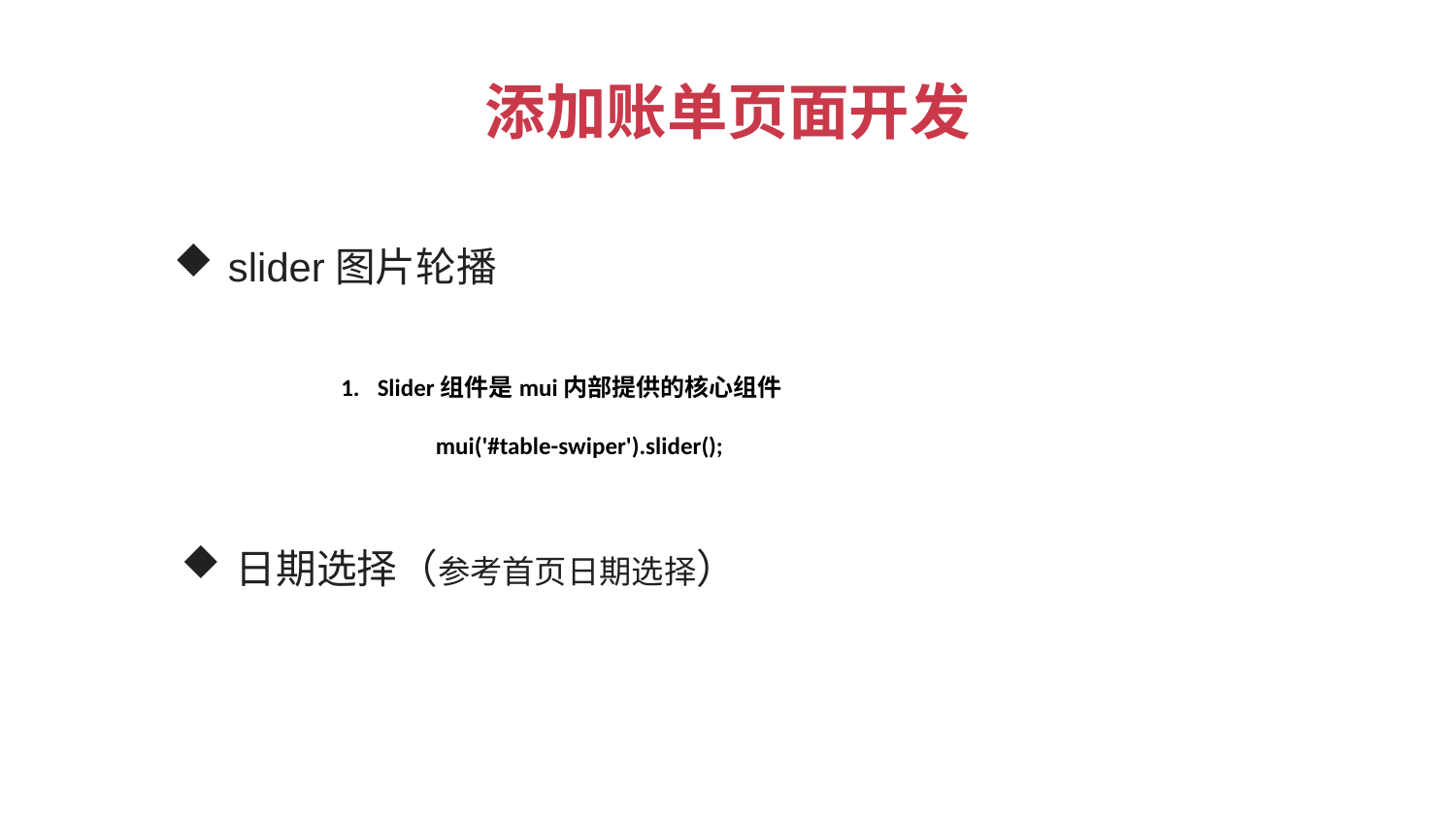

添加账单页面开发
slider图片轮播
Slider组件是mui内部提供的核心组件

                 mui('#table-swiper').slider();
日期选择（参考首页日期选择）